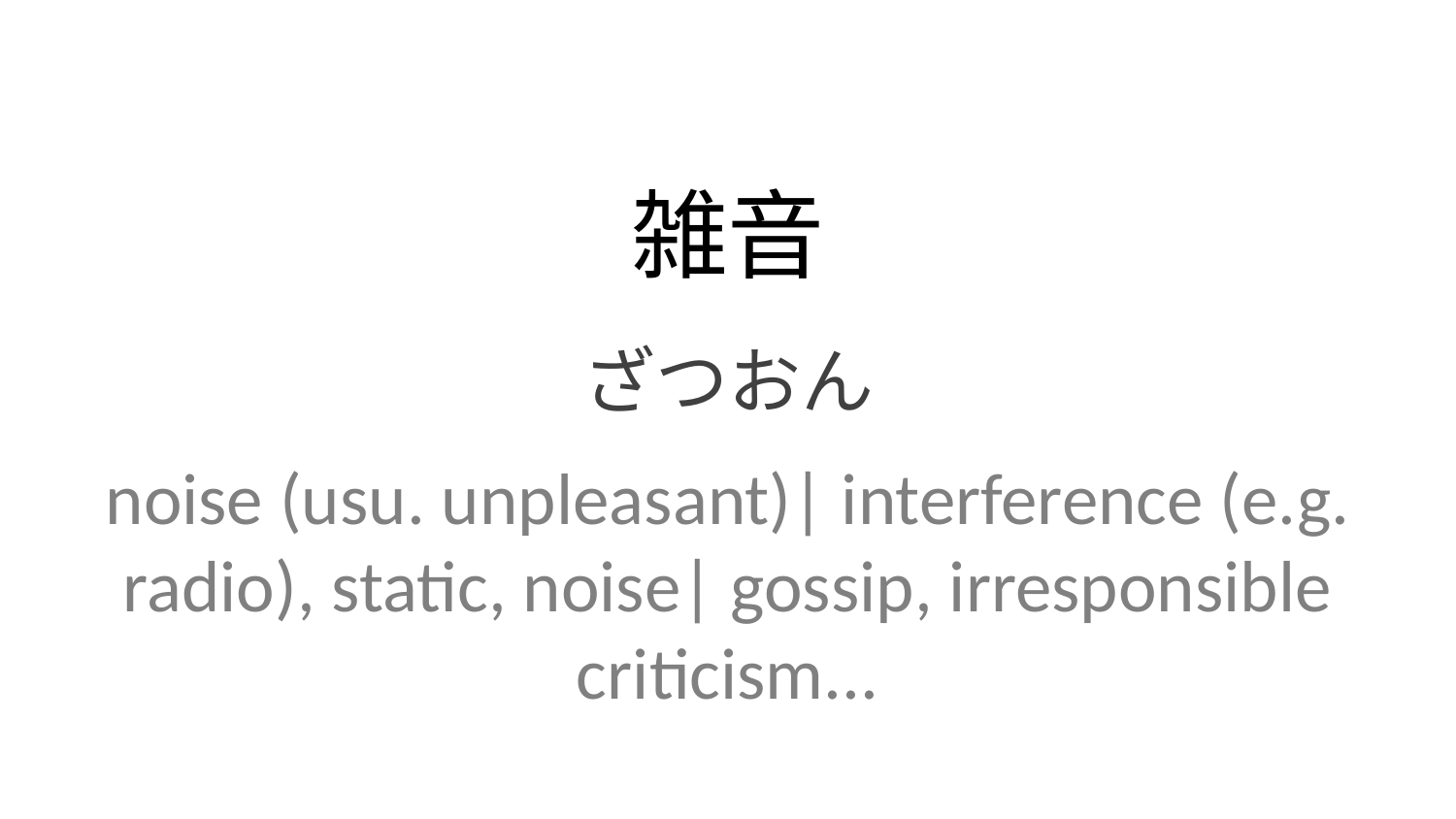

雑音

ざつおん
noise (usu. unpleasant)| interference (e.g. radio), static, noise| gossip, irresponsible criticism...